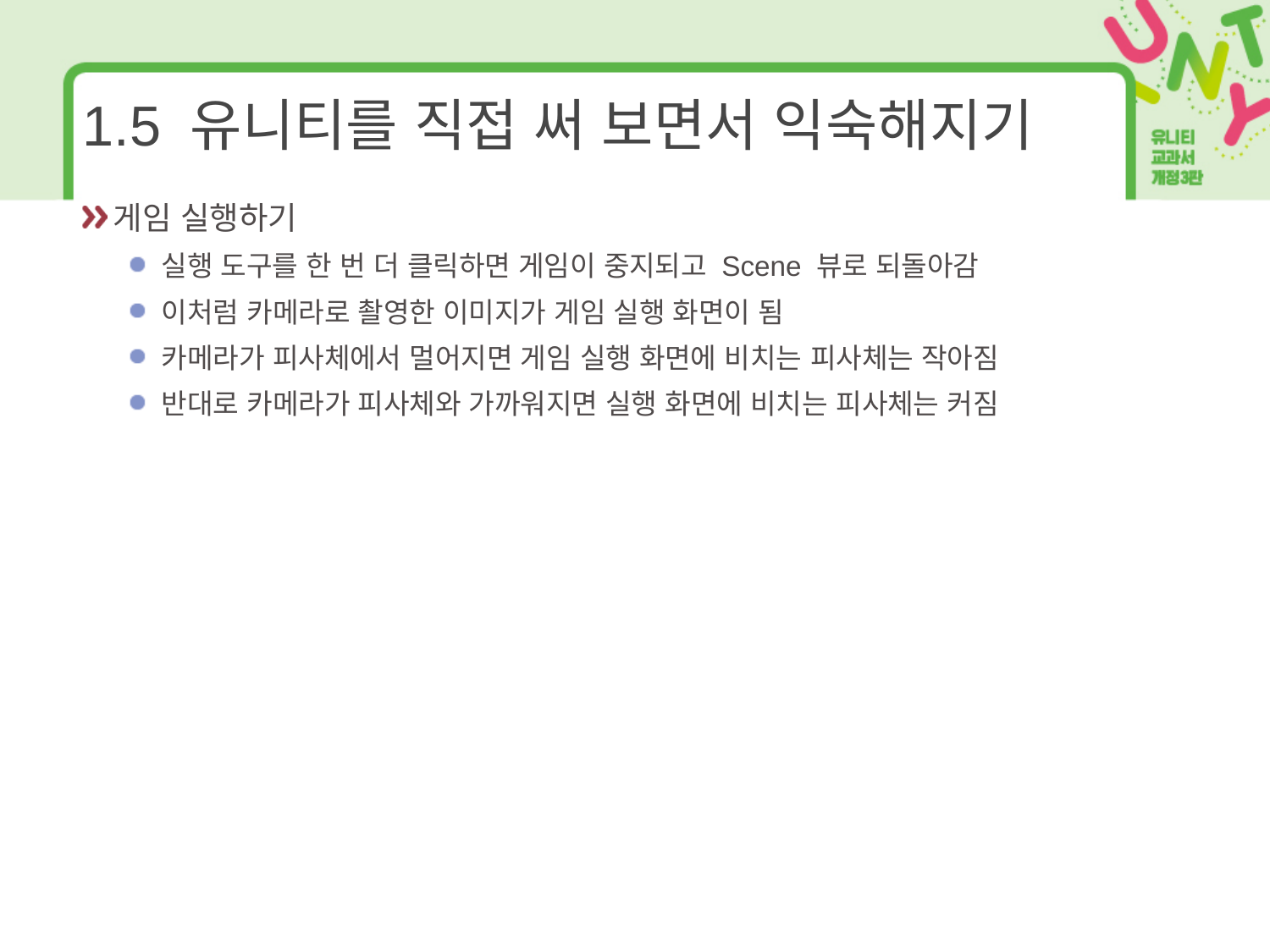

# 1.5 유니티를 직접 써 보면서 익숙해지기
게임 실행하기
실행 도구를 한 번 더 클릭하면 게임이 중지되고 Scene 뷰로 되돌아감
이처럼 카메라로 촬영한 이미지가 게임 실행 화면이 됨
카메라가 피사체에서 멀어지면 게임 실행 화면에 비치는 피사체는 작아짐
반대로 카메라가 피사체와 가까워지면 실행 화면에 비치는 피사체는 커짐